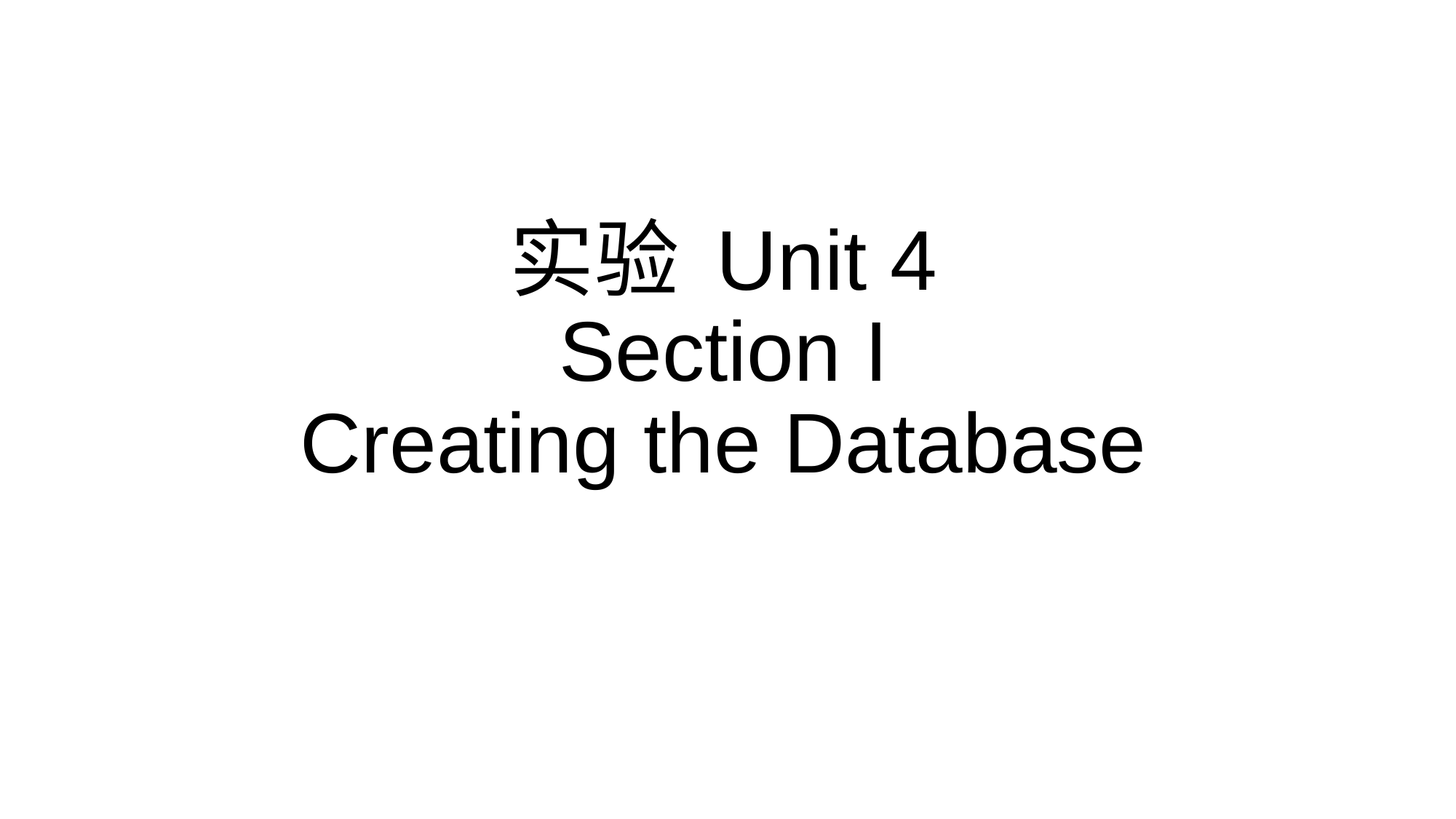

# 实验 Unit 4 Section I Creating the Database